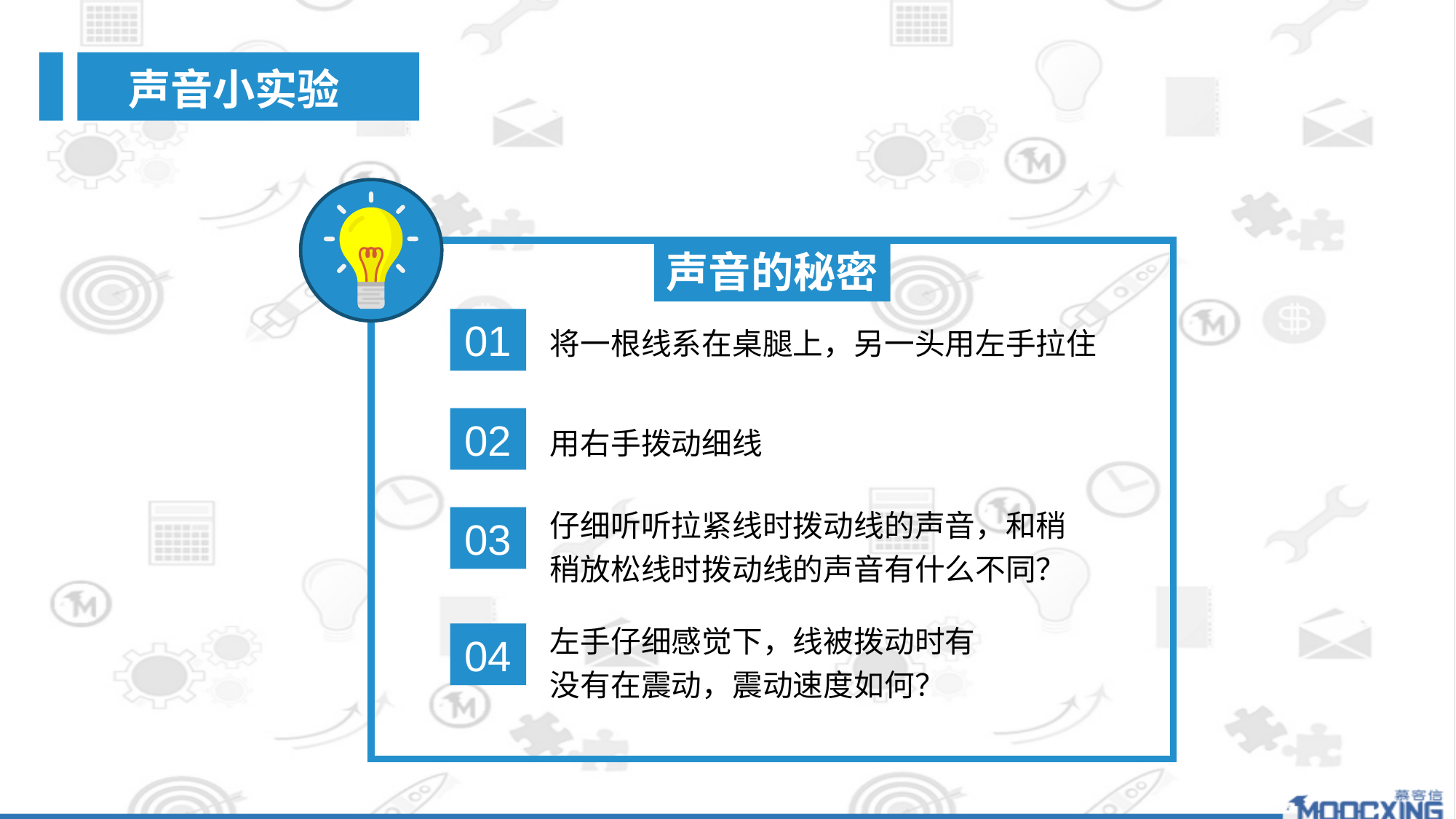

声音小实验

声音的秘密

01
将一根线系在桌腿上，另一头用左手拉住
02
用右手拨动细线
仔细听听拉紧线时拨动线的声音，和稍稍放松线时拨动线的声音有什么不同？
03
左手仔细感觉下，线被拨动时有没有在震动，震动速度如何？
04